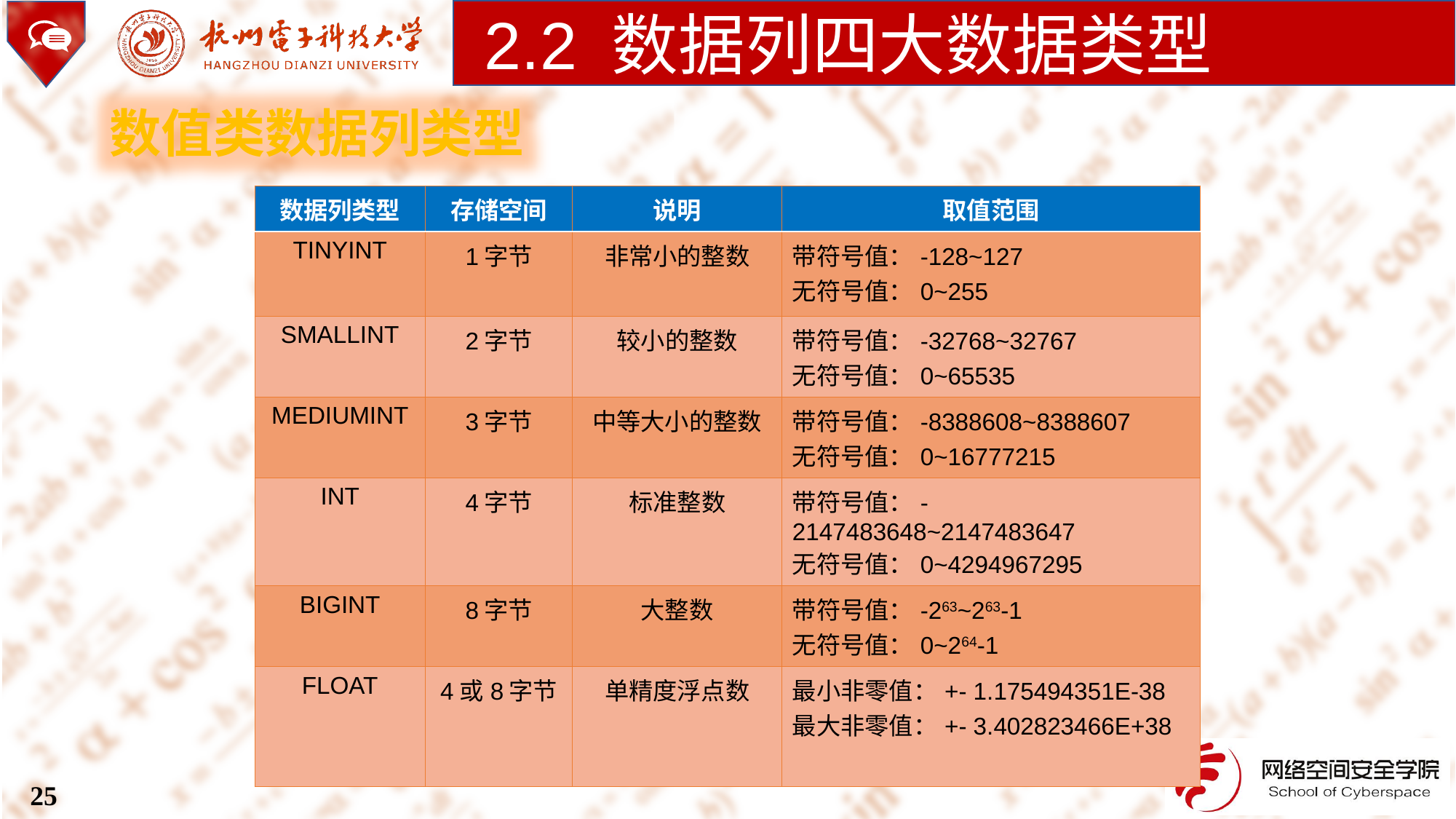

2.2 数据列四大数据类型
数值类数据列类型
| 数据列类型 | 存储空间 | 说明 | 取值范围 |
| --- | --- | --- | --- |
| TINYINT | 1字节 | 非常小的整数 | 带符号值：-128~127 无符号值：0~255 |
| SMALLINT | 2字节 | 较小的整数 | 带符号值：-32768~32767 无符号值：0~65535 |
| MEDIUMINT | 3字节 | 中等大小的整数 | 带符号值：-8388608~8388607 无符号值：0~16777215 |
| INT | 4字节 | 标准整数 | 带符号值：-2147483648~2147483647 无符号值：0~4294967295 |
| BIGINT | 8字节 | 大整数 | 带符号值：-263~263-1 无符号值：0~264-1 |
| FLOAT | 4或8字节 | 单精度浮点数 | 最小非零值：+- 1.175494351E-38 最大非零值：+- 3.402823466E+38 |
25